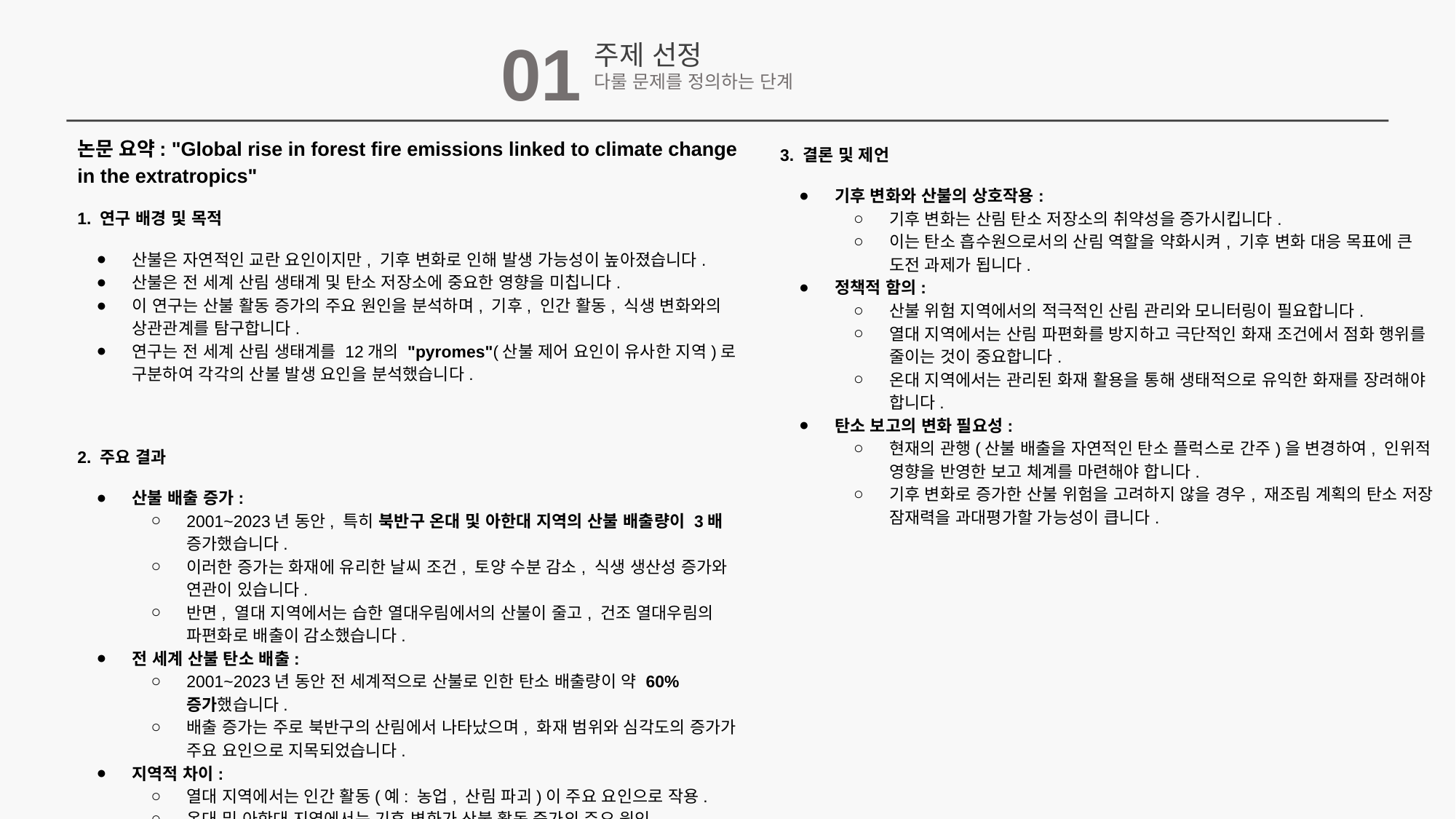

01
주제 선정
다룰 문제를 정의하는 단계

논문 요약: "Global rise in forest fire emissions linked to climate change in the extratropics"
1. 연구 배경 및 목적
산불은 자연적인 교란 요인이지만, 기후 변화로 인해 발생 가능성이 높아졌습니다.
산불은 전 세계 산림 생태계 및 탄소 저장소에 중요한 영향을 미칩니다.
이 연구는 산불 활동 증가의 주요 원인을 분석하며, 기후, 인간 활동, 식생 변화와의 상관관계를 탐구합니다.
연구는 전 세계 산림 생태계를 12개의 "pyromes"(산불 제어 요인이 유사한 지역)로 구분하여 각각의 산불 발생 요인을 분석했습니다.

2. 주요 결과
산불 배출 증가:
2001~2023년 동안, 특히 북반구 온대 및 아한대 지역의 산불 배출량이 3배 증가했습니다.
이러한 증가는 화재에 유리한 날씨 조건, 토양 수분 감소, 식생 생산성 증가와 연관이 있습니다.
반면, 열대 지역에서는 습한 열대우림에서의 산불이 줄고, 건조 열대우림의 파편화로 배출이 감소했습니다.
전 세계 산불 탄소 배출:
2001~2023년 동안 전 세계적으로 산불로 인한 탄소 배출량이 약 60% 증가했습니다.
배출 증가는 주로 북반구의 산림에서 나타났으며, 화재 범위와 심각도의 증가가 주요 요인으로 지목되었습니다.
지역적 차이:
열대 지역에서는 인간 활동(예: 농업, 산림 파괴)이 주요 요인으로 작용.
온대 및 아한대 지역에서는 기후 변화가 산불 활동 증가의 주요 원인
3. 결론 및 제언
기후 변화와 산불의 상호작용:
기후 변화는 산림 탄소 저장소의 취약성을 증가시킵니다.
이는 탄소 흡수원으로서의 산림 역할을 약화시켜, 기후 변화 대응 목표에 큰 도전 과제가 됩니다.
정책적 함의:
산불 위험 지역에서의 적극적인 산림 관리와 모니터링이 필요합니다.
열대 지역에서는 산림 파편화를 방지하고 극단적인 화재 조건에서 점화 행위를 줄이는 것이 중요합니다.
온대 지역에서는 관리된 화재 활용을 통해 생태적으로 유익한 화재를 장려해야 합니다.
탄소 보고의 변화 필요성:
현재의 관행(산불 배출을 자연적인 탄소 플럭스로 간주)을 변경하여, 인위적 영향을 반영한 보고 체계를 마련해야 합니다.
기후 변화로 증가한 산불 위험을 고려하지 않을 경우, 재조림 계획의 탄소 저장 잠재력을 과대평가할 가능성이 큽니다.